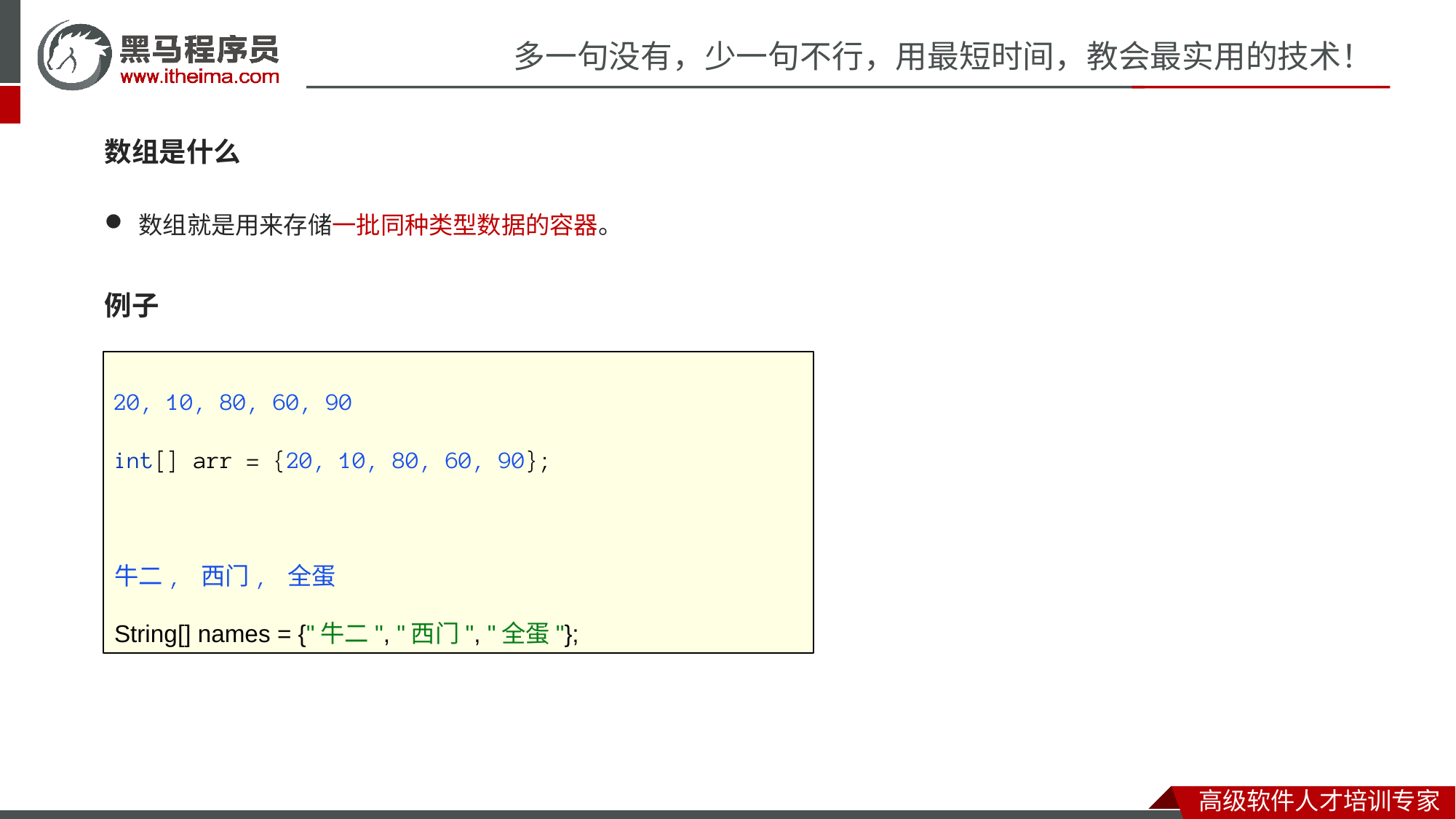

数组是什么
数组就是用来存储一批同种类型数据的容器。
例子
20, 10, 80, 60, 90
int[] arr = {20, 10, 80, 60, 90};

牛二, 西门, 全蛋
String[] names = {"牛二", "西门", "全蛋"};